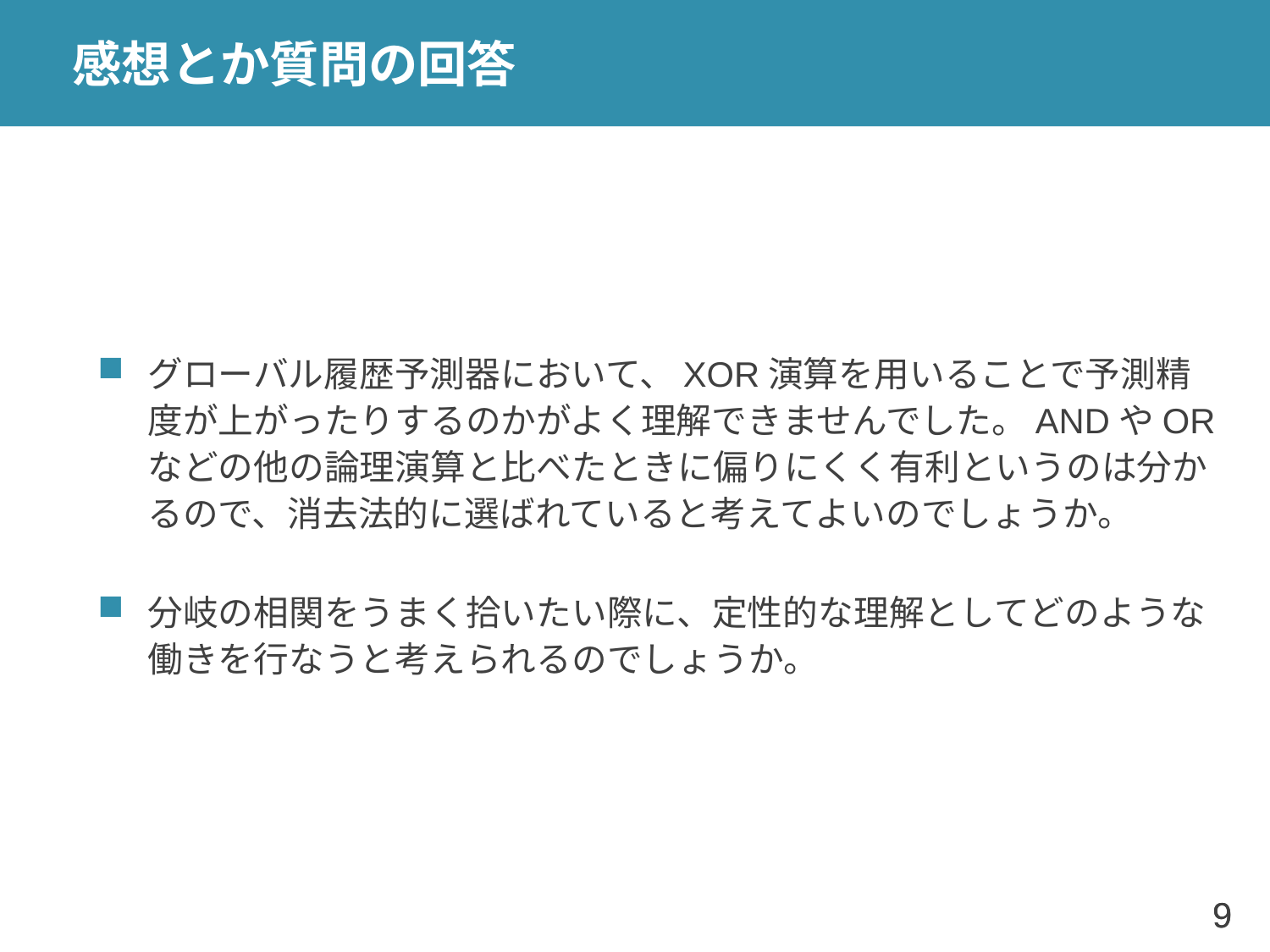

# 感想とか質問の回答
グローバル履歴予測器において、XOR演算を用いることで予測精度が上がったりするのかがよく理解できませんでした。ANDやORなどの他の論理演算と比べたときに偏りにくく有利というのは分かるので、消去法的に選ばれていると考えてよいのでしょうか。
分岐の相関をうまく拾いたい際に、定性的な理解としてどのような働きを行なうと考えられるのでしょうか。